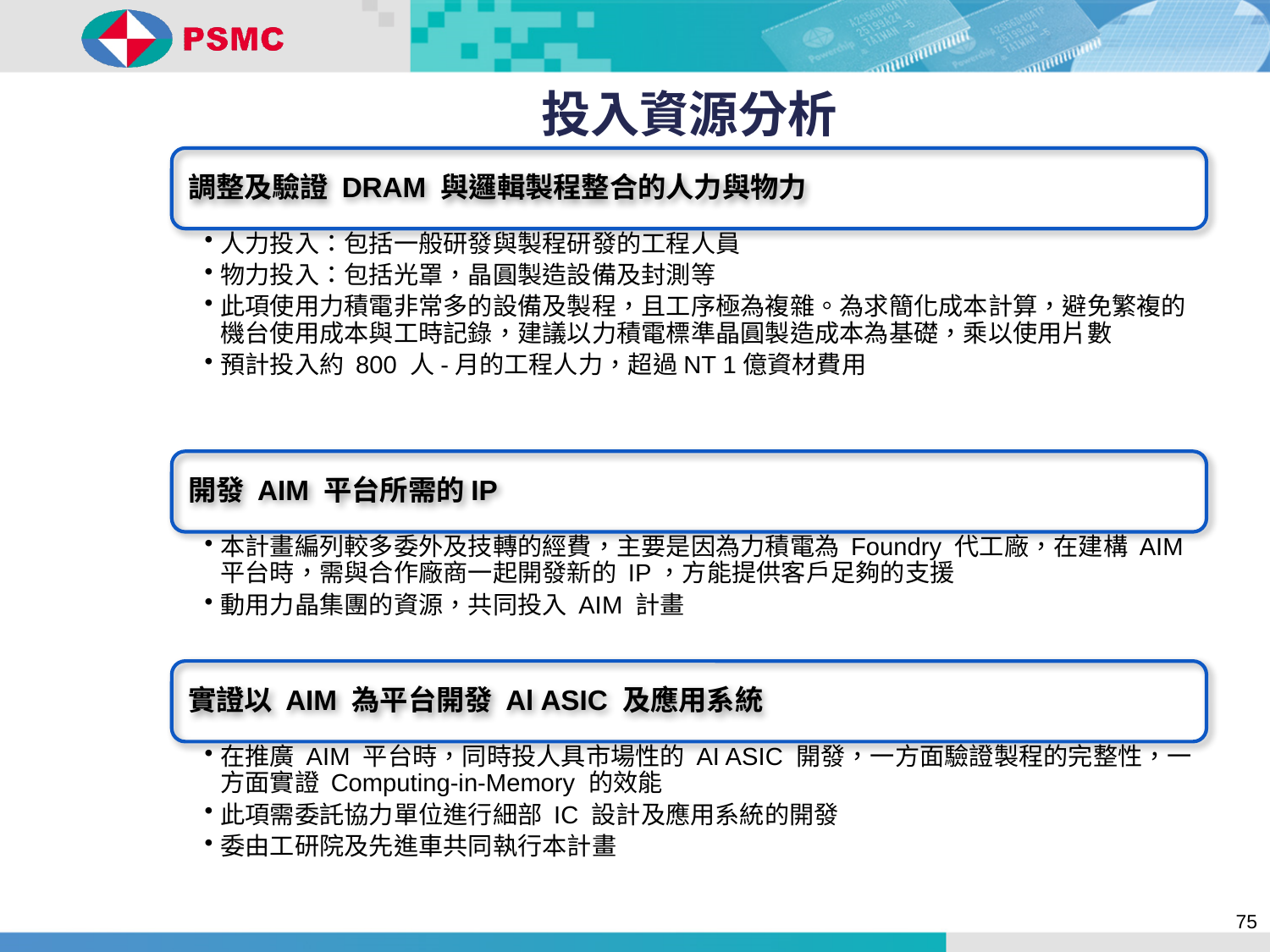

# 投入資源分析
調整及驗證 DRAM 與邏輯製程整合的人力與物力
人力投入：包括一般研發與製程研發的工程人員
物力投入：包括光罩，晶圓製造設備及封測等
此項使用力積電非常多的設備及製程，且工序極為複雜。為求簡化成本計算，避免繁複的機台使用成本與工時記錄，建議以力積電標準晶圓製造成本為基礎，乘以使用片數
預計投入約 800 人-月的工程人力，超過NT 1億資材費用
開發 AIM 平台所需的IP
本計畫編列較多委外及技轉的經費，主要是因為力積電為 Foundry 代工廠，在建構 AIM 平台時，需與合作廠商一起開發新的 IP，方能提供客戶足夠的支援
動用力晶集團的資源，共同投入 AIM 計畫
實證以 AIM 為平台開發 Al ASIC 及應用系統
在推廣 AIM 平台時，同時投人具市場性的 AI ASIC 開發，一方面驗證製程的完整性，一方面實證 Computing-in-Memory 的效能
此項需委託協力單位進行細部 IC 設計及應用系統的開發
委由工研院及先進車共同執行本計畫
75